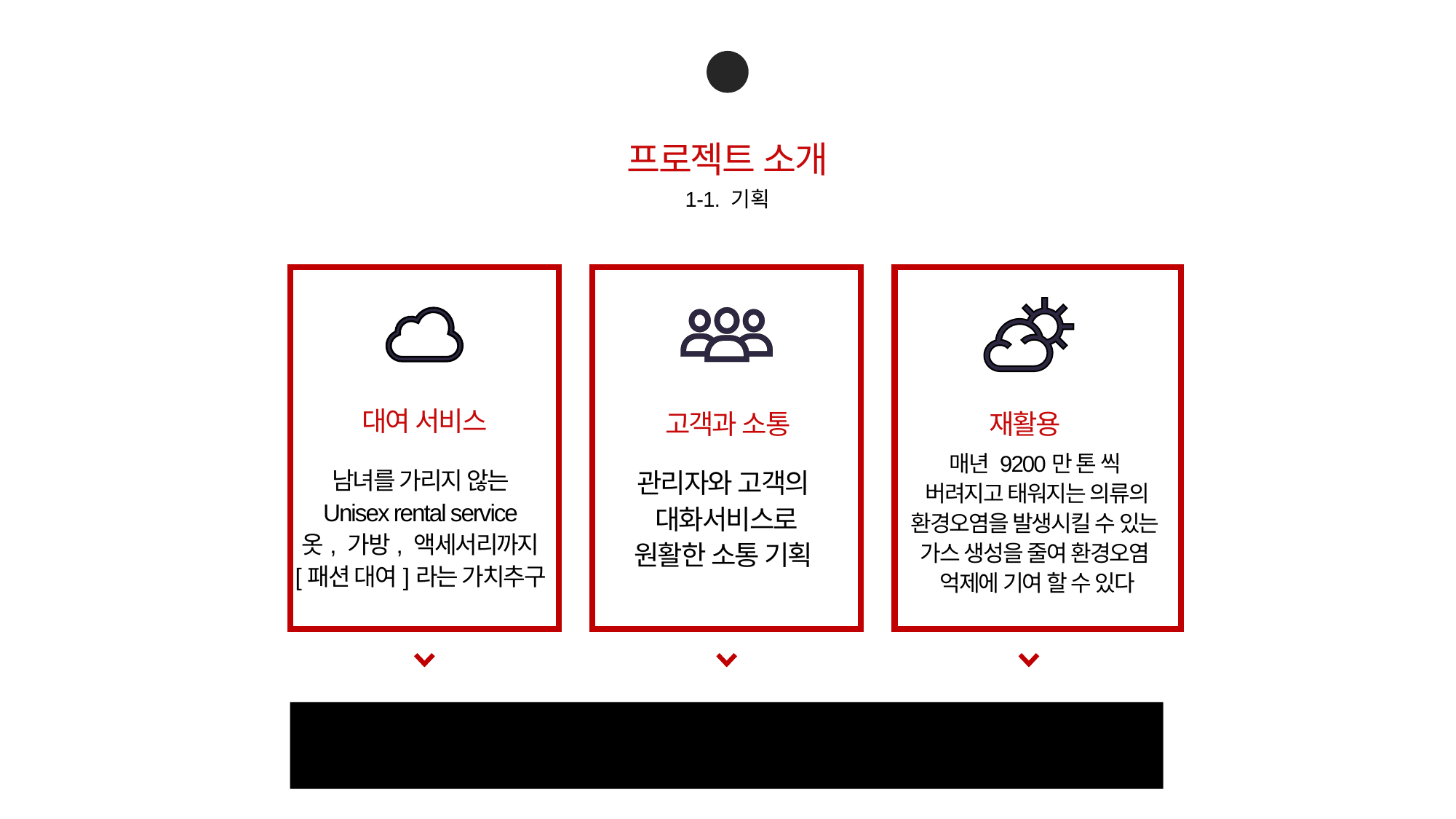

01
프로젝트 소개
1-1. 기획

대여 서비스
고객과 소통
재활용
매년 9200만 톤 씩
버려지고 태워지는 의류의
환경오염을 발생시킬 수 있는
가스 생성을 줄여 환경오염
억제에 기여 할 수 있다
관리자와 고객의
대화서비스로
원활한 소통 기획

남녀를 가리지 않는
Unisex rental service
옷, 가방, 액세서리까지
[패션 대여]라는 가치추구

의류 렌탈 서비스 플랫폼 => Cinderella